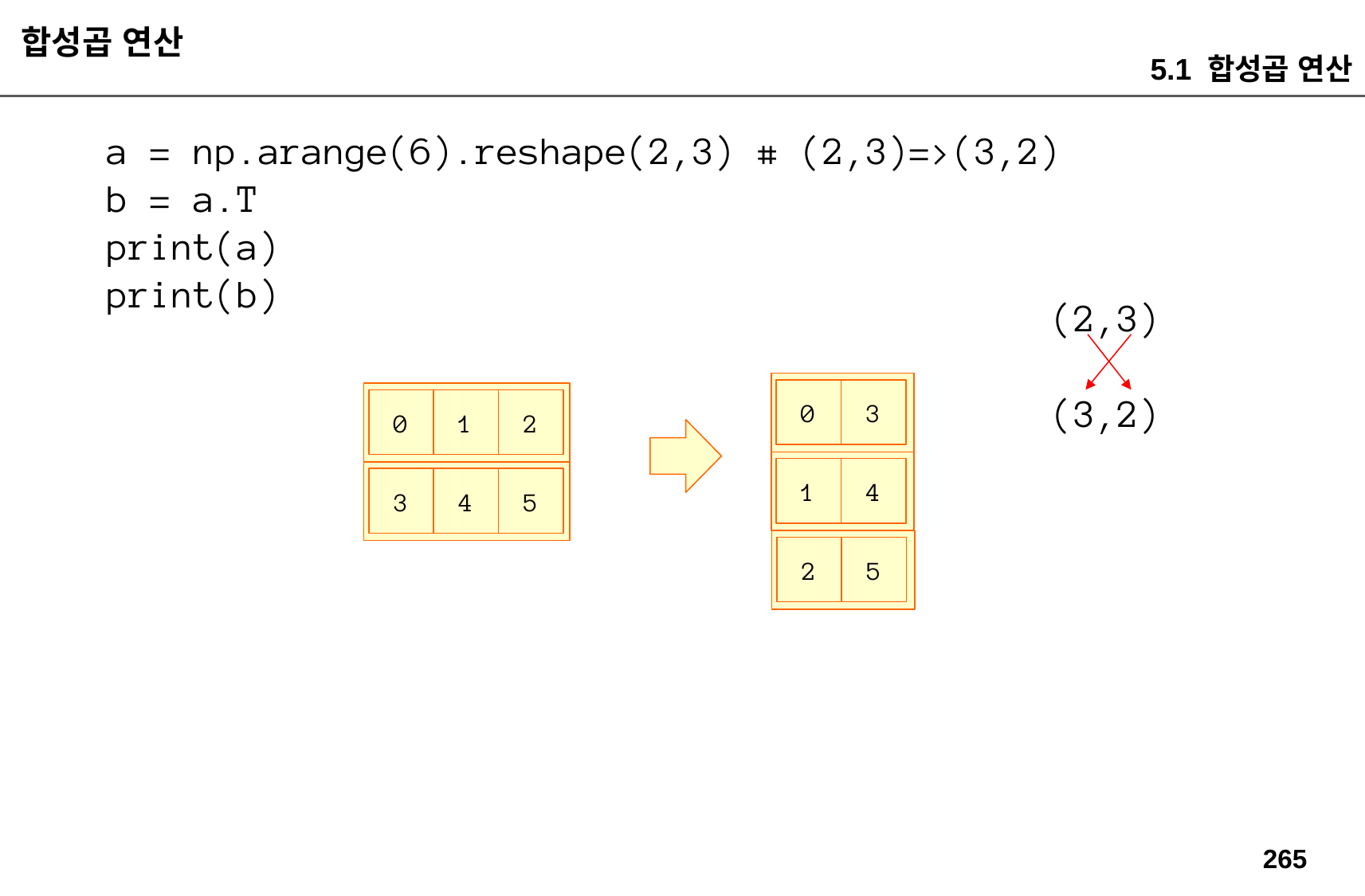

합성곱 연산
5.1 합성곱 연산
a = np.arange(6).reshape(2,3) # (2,3)=>(3,2)
b = a.T
print(a)
print(b)
(2,3)

(3,2)

0
3

0
1
2

1
4

3
4
5

2
5